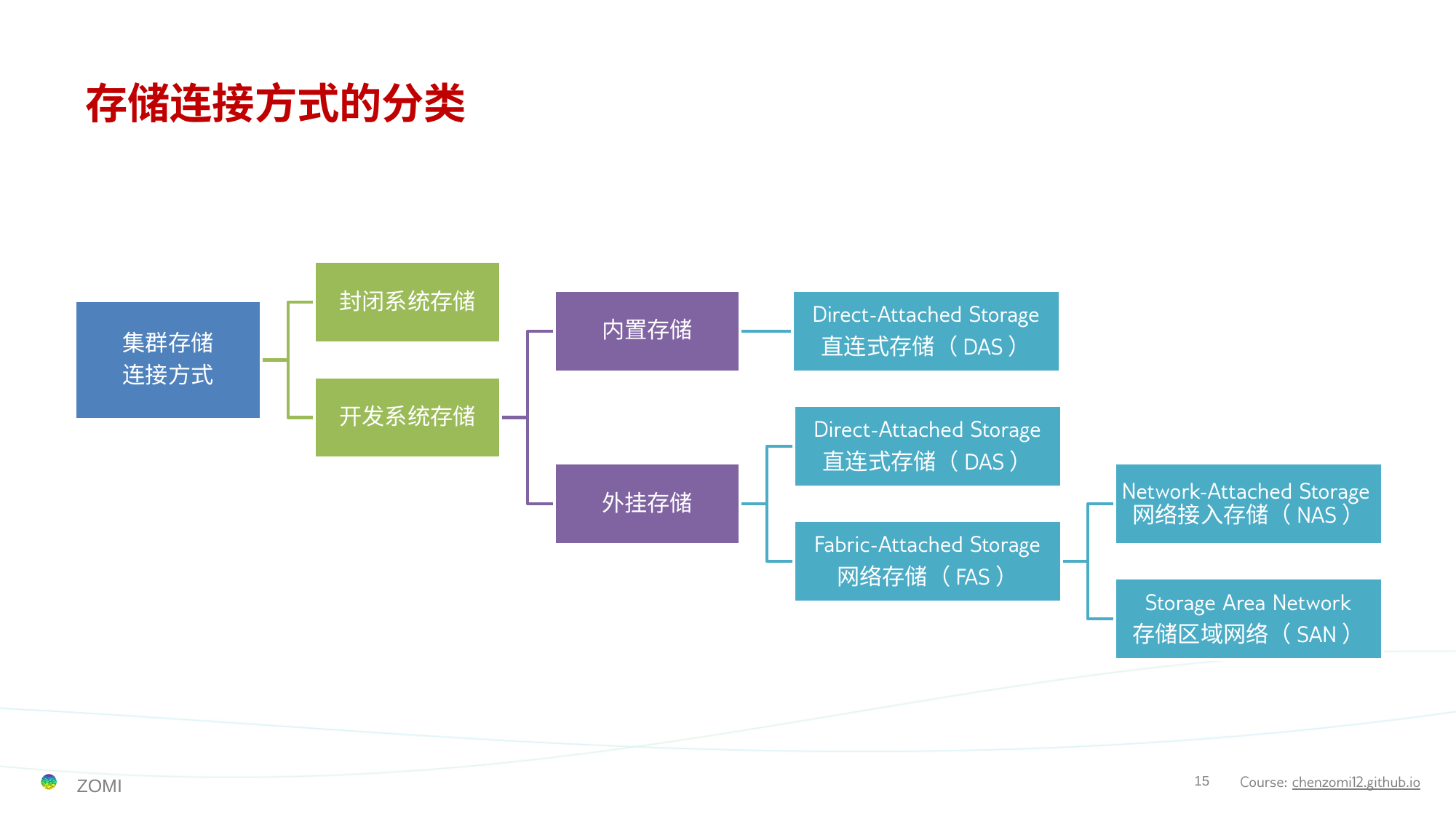

# 存储连接方式的分类
集群存储
连接方式
封闭系统存储
开发系统存储
内置存储
Direct-Attached Storage
直连式存储（DAS）
外挂存储
Direct-Attached Storage
直连式存储（DAS）
Fabric-Attached Storage
网络存储（FAS）
Network-Attached Storage网络接入存储（NAS）
Storage Area Network
存储区域网络（SAN）